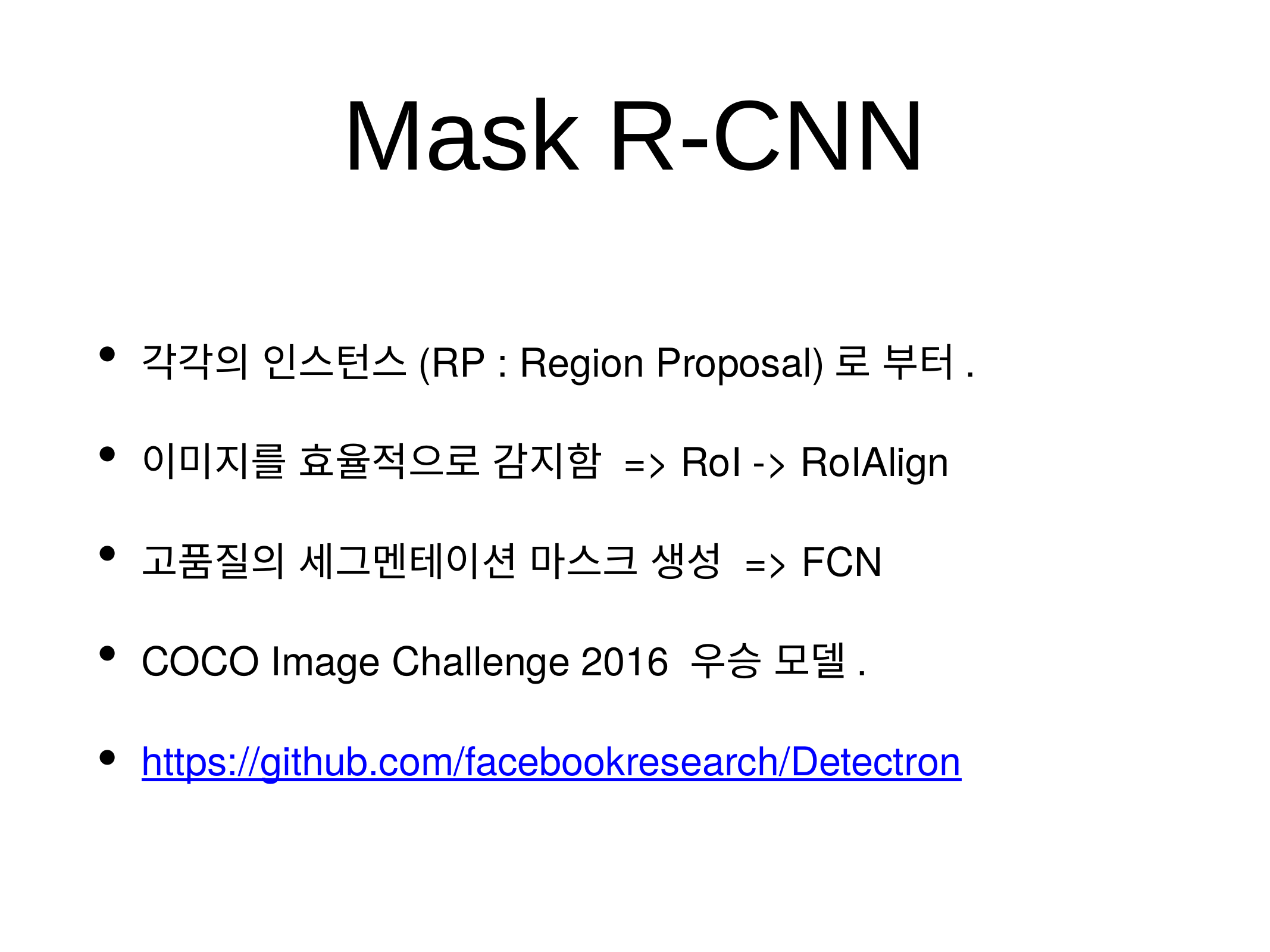

# Mask R-CNN
각각의 인스턴스(RP : Region Proposal)로 부터.
이미지를 효율적으로 감지함 => RoI -> RoIAlign
고품질의 세그멘테이션 마스크 생성 => FCN
COCO Image Challenge 2016 우승 모델.
https://github.com/facebookresearch/Detectron